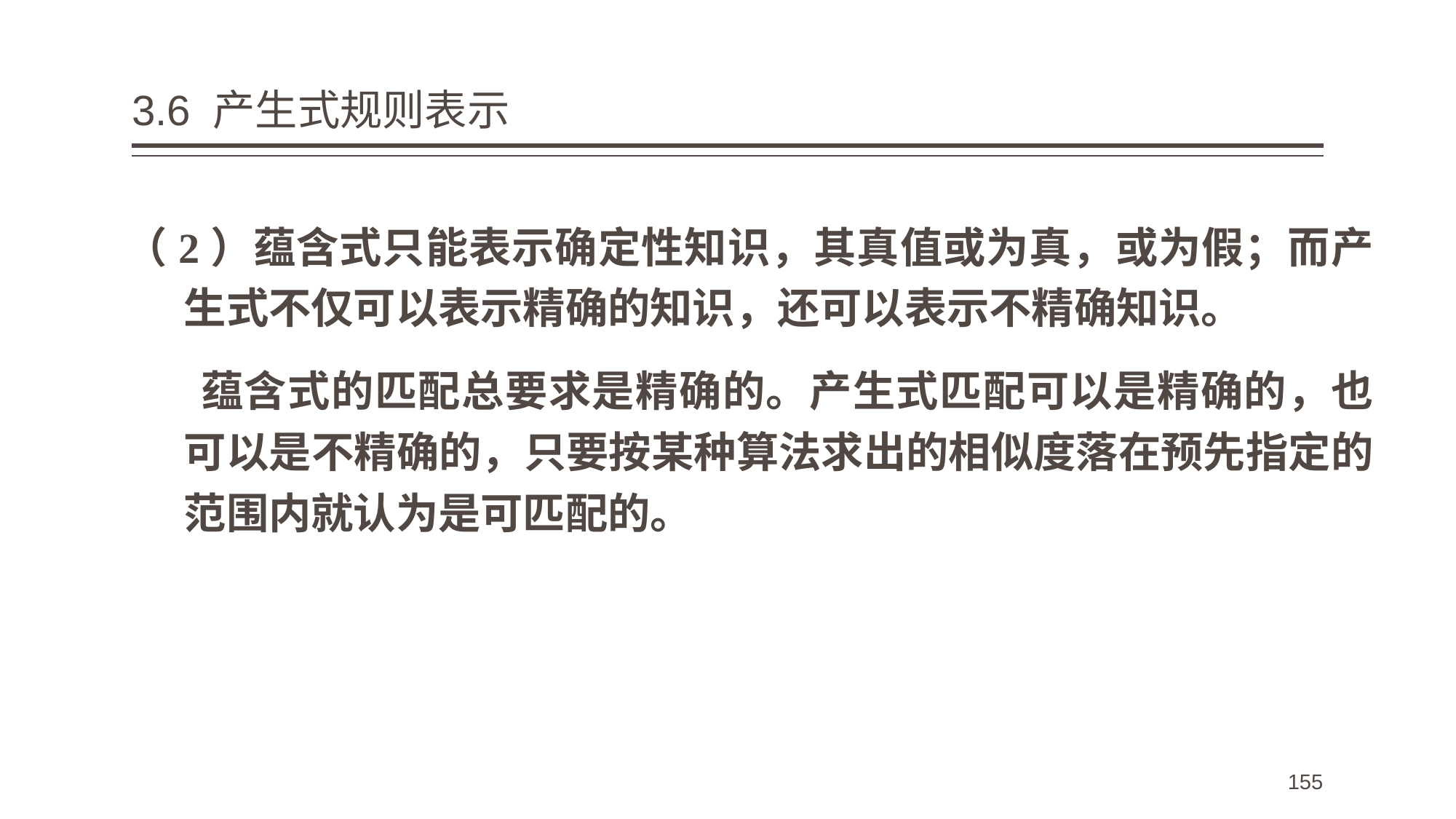

# 3.6 产生式规则表示

（2）蕴含式只能表示确定性知识，其真值或为真，或为假；而产生式不仅可以表示精确的知识，还可以表示不精确知识。
      蕴含式的匹配总要求是精确的。产生式匹配可以是精确的，也可以是不精确的，只要按某种算法求出的相似度落在预先指定的范围内就认为是可匹配的。
155